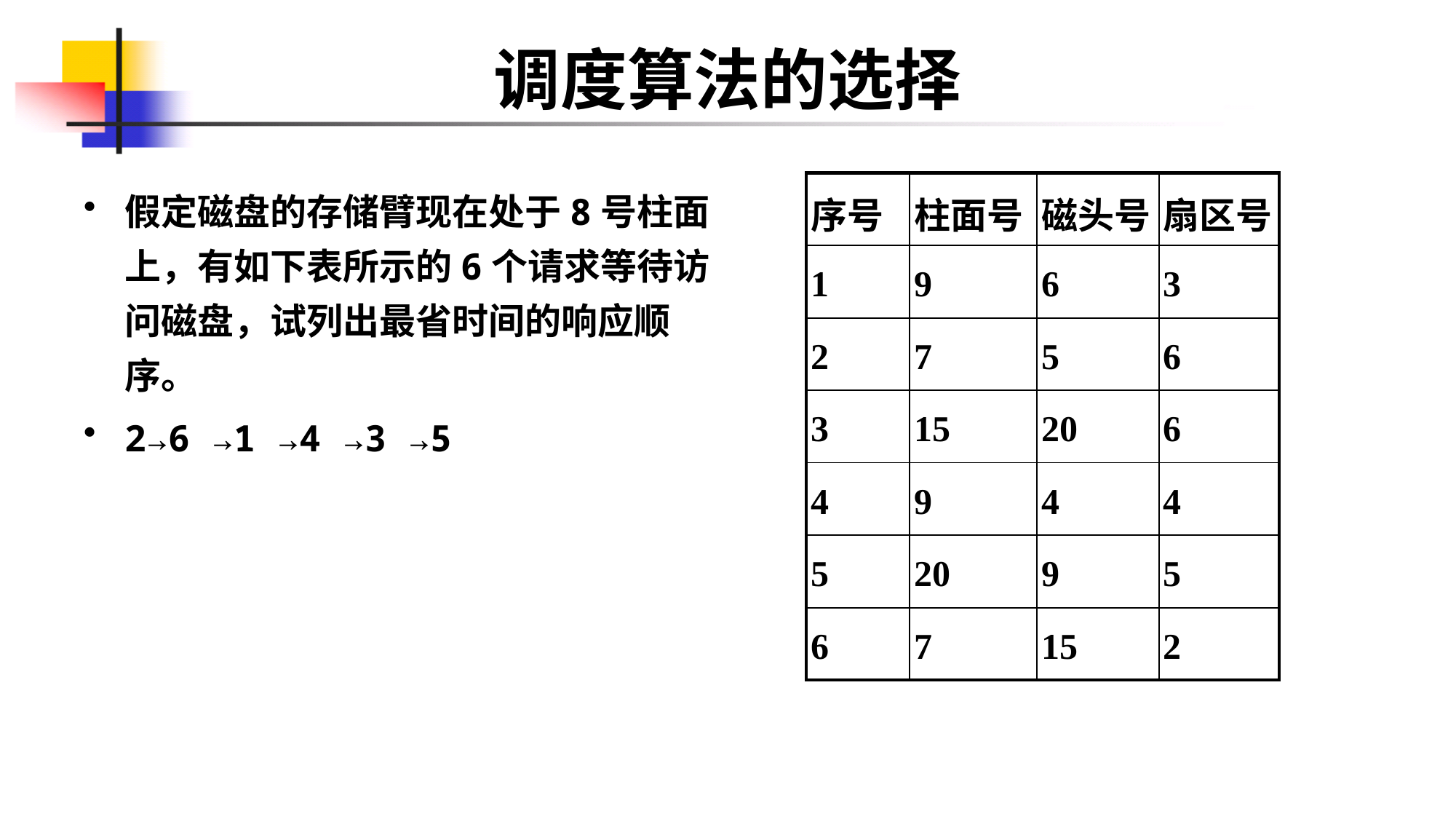

# 调度算法的选择
假定磁盘的存储臂现在处于8号柱面上，有如下表所示的6个请求等待访问磁盘，试列出最省时间的响应顺序。
2→6 →1 →4 →3 →5

| 序号 | 柱面号 | 磁头号 | 扇区号 |
| --- | --- | --- | --- |
| 1 | 9 | 6 | 3 |
| 2 | 7 | 5 | 6 |
| 3 | 15 | 20 | 6 |
| 4 | 9 | 4 | 4 |
| 5 | 20 | 9 | 5 |
| 6 | 7 | 15 | 2 |
135